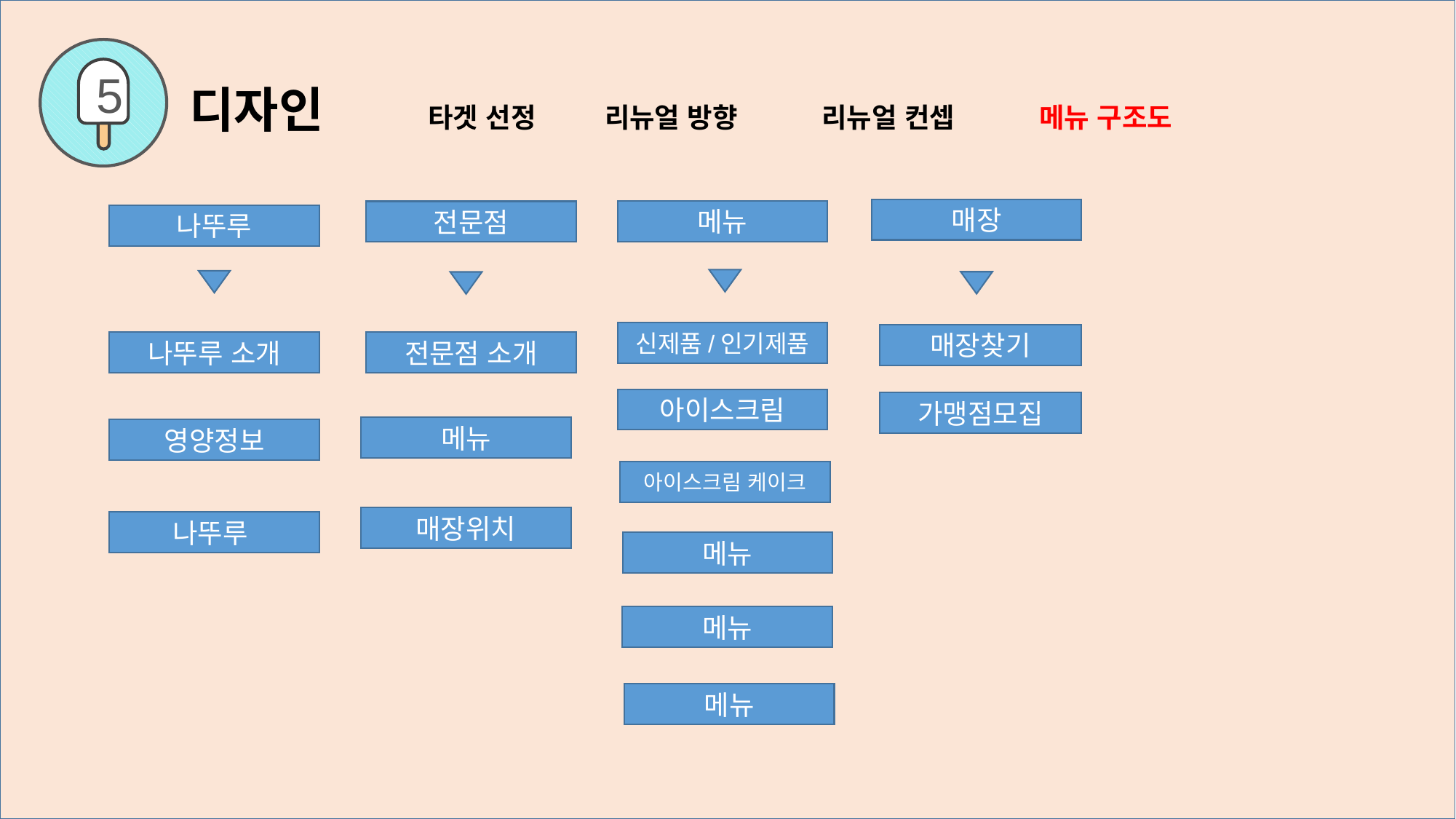

5

디자인       타겟 선정         리뉴얼 방향           리뉴얼 컨셉           메뉴 구조도

매장
메뉴
전문점
나뚜루

신제품/인기제품
매장찾기
전문점 소개
나뚜루 소개
아이스크림
가맹점모집
메뉴
영양정보

아이스크림 케이크
매장위치
나뚜루
메뉴
메뉴
메뉴